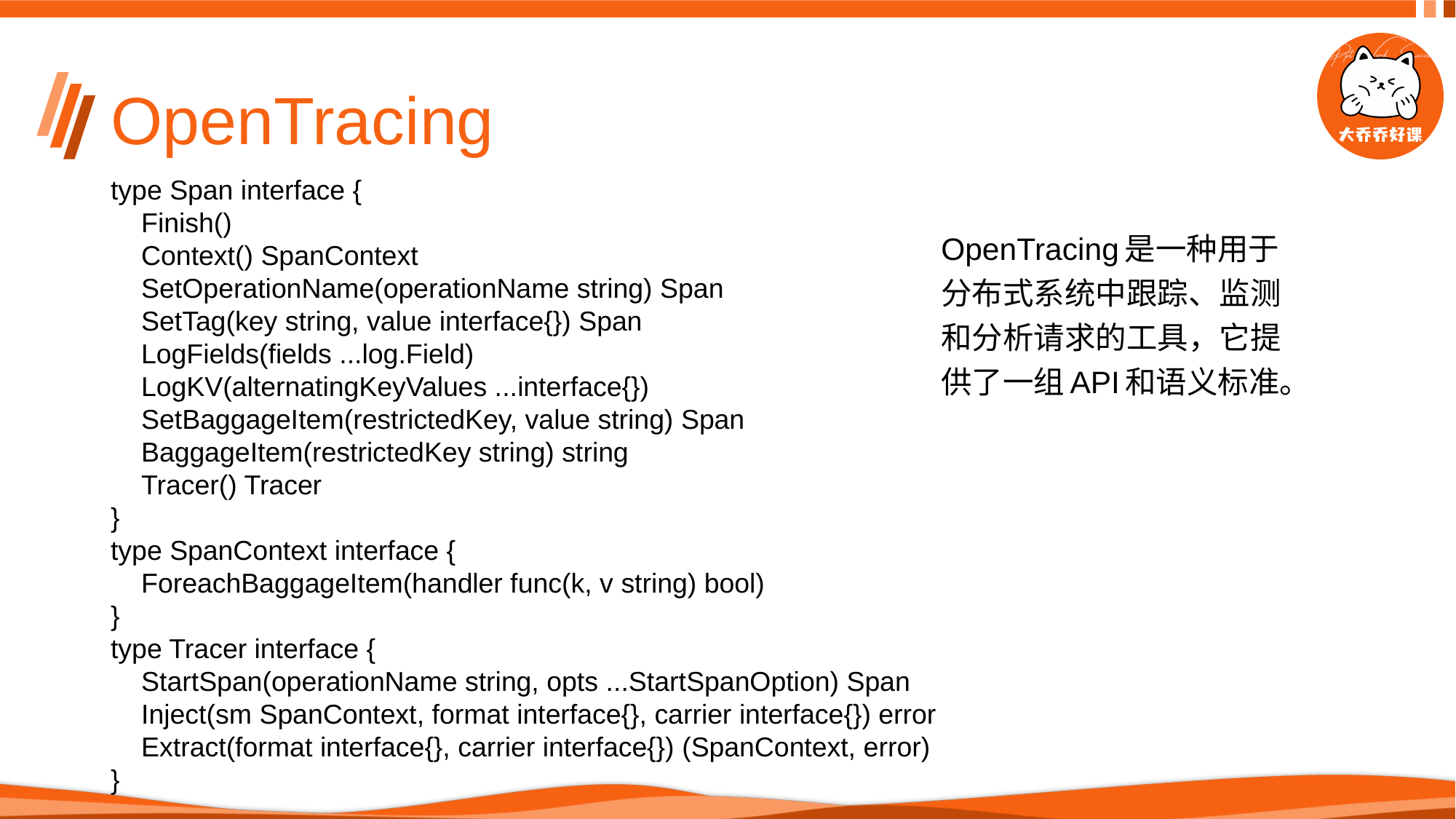

# OpenTracing
type Span interface {
    Finish()
    Context() SpanContext
    SetOperationName(operationName string) Span
    SetTag(key string, value interface{}) Span
    LogFields(fields ...log.Field)
    LogKV(alternatingKeyValues ...interface{})
    SetBaggageItem(restrictedKey, value string) Span
    BaggageItem(restrictedKey string) string
    Tracer() Tracer
}
type SpanContext interface {
    ForeachBaggageItem(handler func(k, v string) bool)
}
type Tracer interface {
    StartSpan(operationName string, opts ...StartSpanOption) Span
    Inject(sm SpanContext, format interface{}, carrier interface{}) error
    Extract(format interface{}, carrier interface{}) (SpanContext, error)
}
OpenTracing是一种用于分布式系统中跟踪、监测和分析请求的工具，它提供了一组API和语义标准。